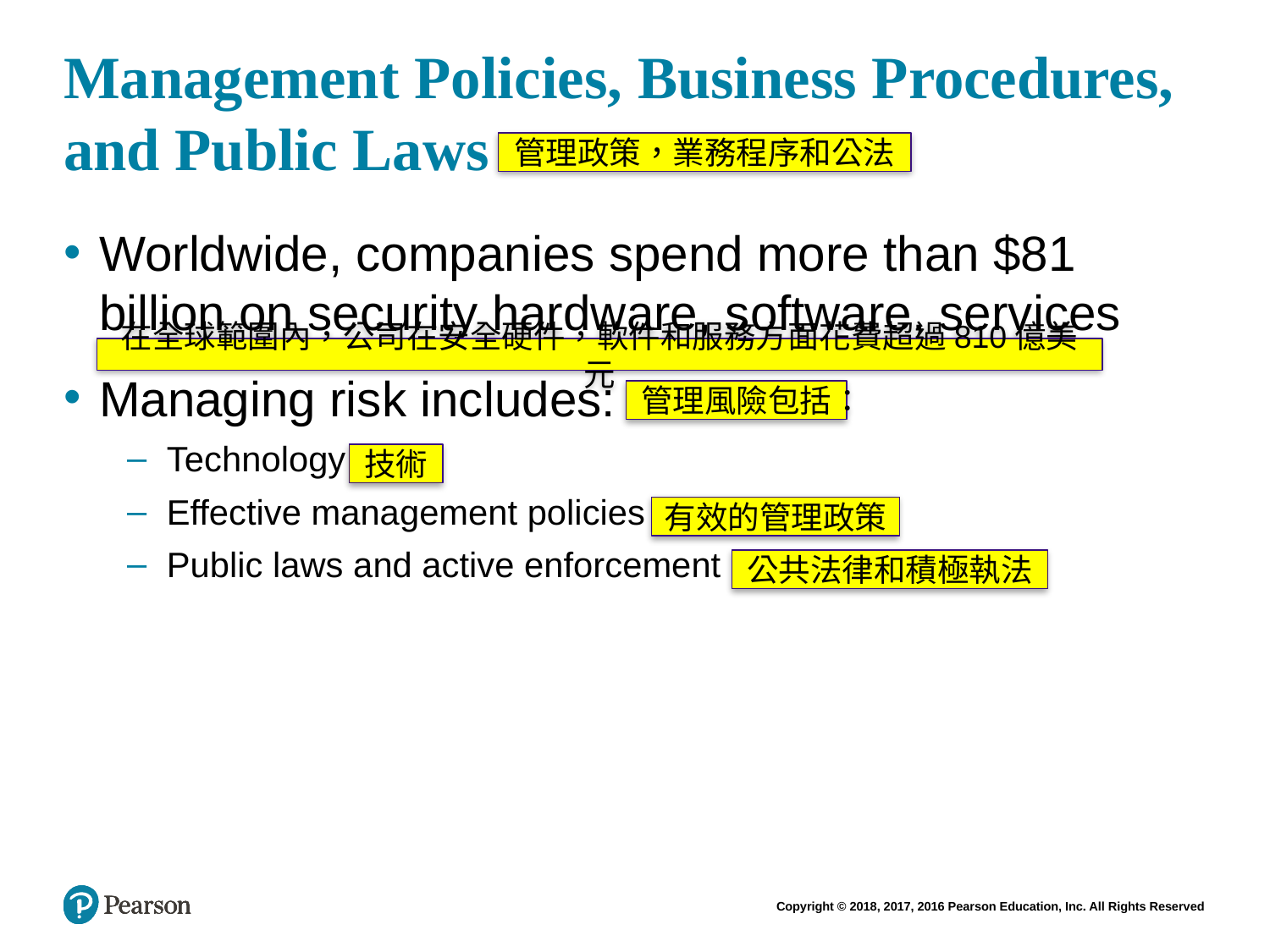

# Management Policies, Business Procedures, and Public Laws
管理政策，業務程序和公法
Worldwide, companies spend more than $81 billion on security hardware, software, services
Managing risk includes:
Technology
Effective management policies
Public laws and active enforcement
在全球範圍內，公司在安全硬件，軟件和服務方面花費超過810億美元
管理風險包括：
技術
有效的管理政策
公共法律和積極執法